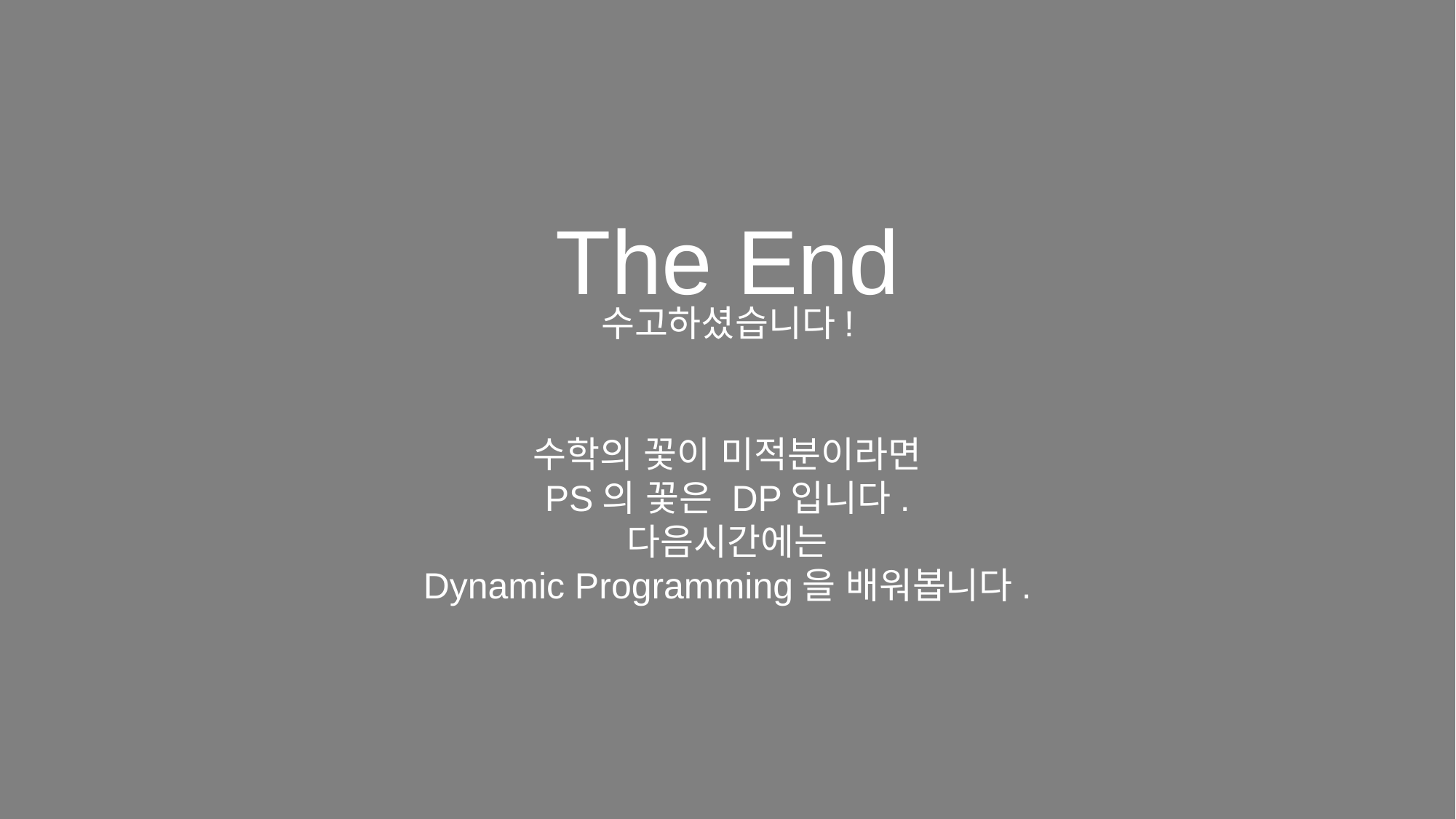

The End
수고하셨습니다!

수학의 꽃이 미적분이라면
PS의 꽃은 DP입니다.
다음시간에는
Dynamic Programming을 배워봅니다.